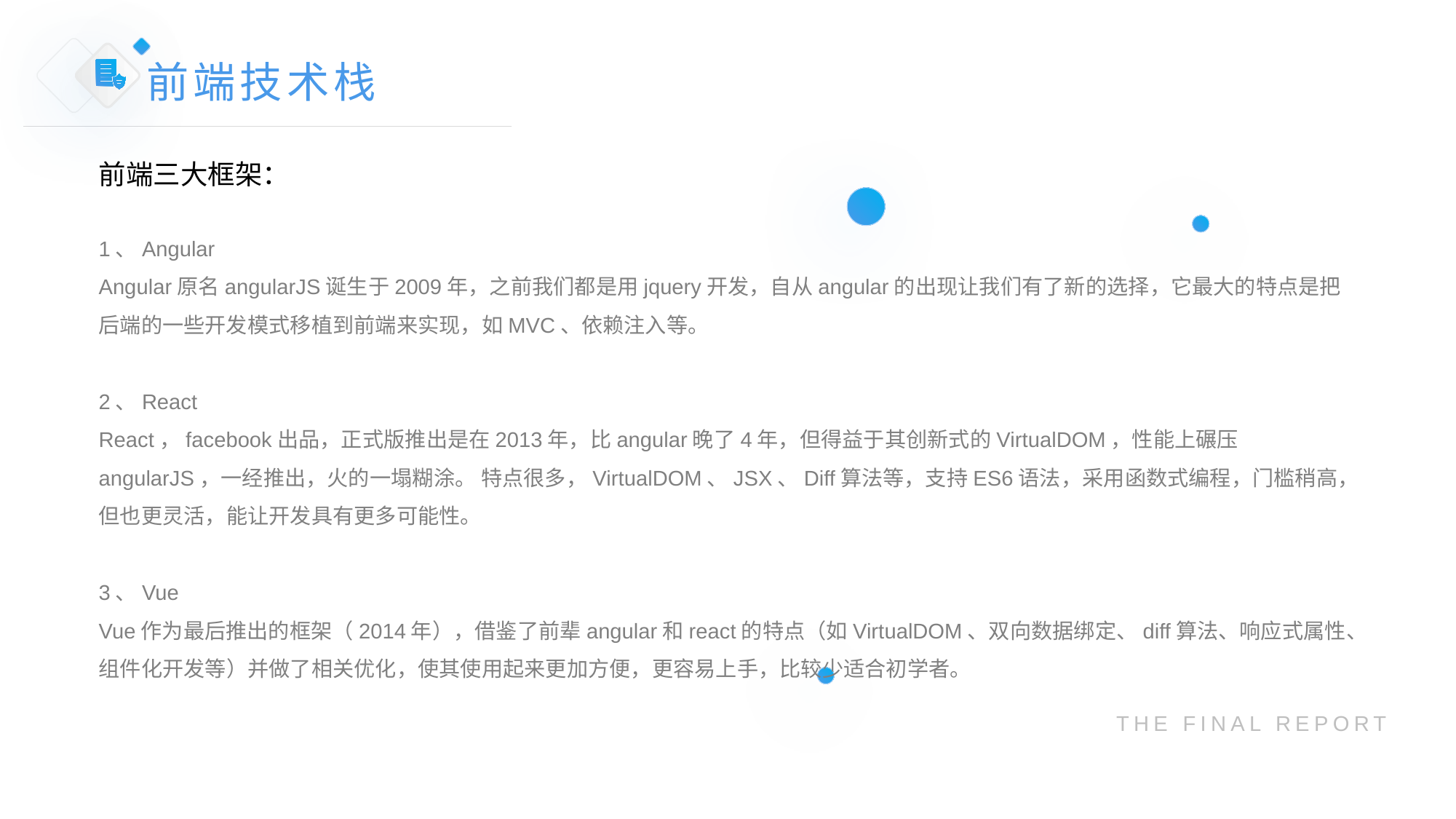

前端技术栈
前端三大框架：

1、Angular
Angular原名angularJS诞生于2009年，之前我们都是用jquery开发，自从angular的出现让我们有了新的选择，它最大的特点是把后端的一些开发模式移植到前端来实现，如MVC、依赖注入等。

2、React
React，facebook出品，正式版推出是在2013年，比angular晚了4年，但得益于其创新式的VirtualDOM，性能上碾压angularJS，一经推出，火的一塌糊涂。 特点很多，VirtualDOM、JSX、Diff算法等，支持ES6语法，采用函数式编程，门槛稍高，但也更灵活，能让开发具有更多可能性。

3、Vue
Vue作为最后推出的框架（2014年），借鉴了前辈angular和react的特点（如VirtualDOM、双向数据绑定、diff算法、响应式属性、组件化开发等）并做了相关优化，使其使用起来更加方便，更容易上手，比较少适合初学者。

THE FINAL REPORT